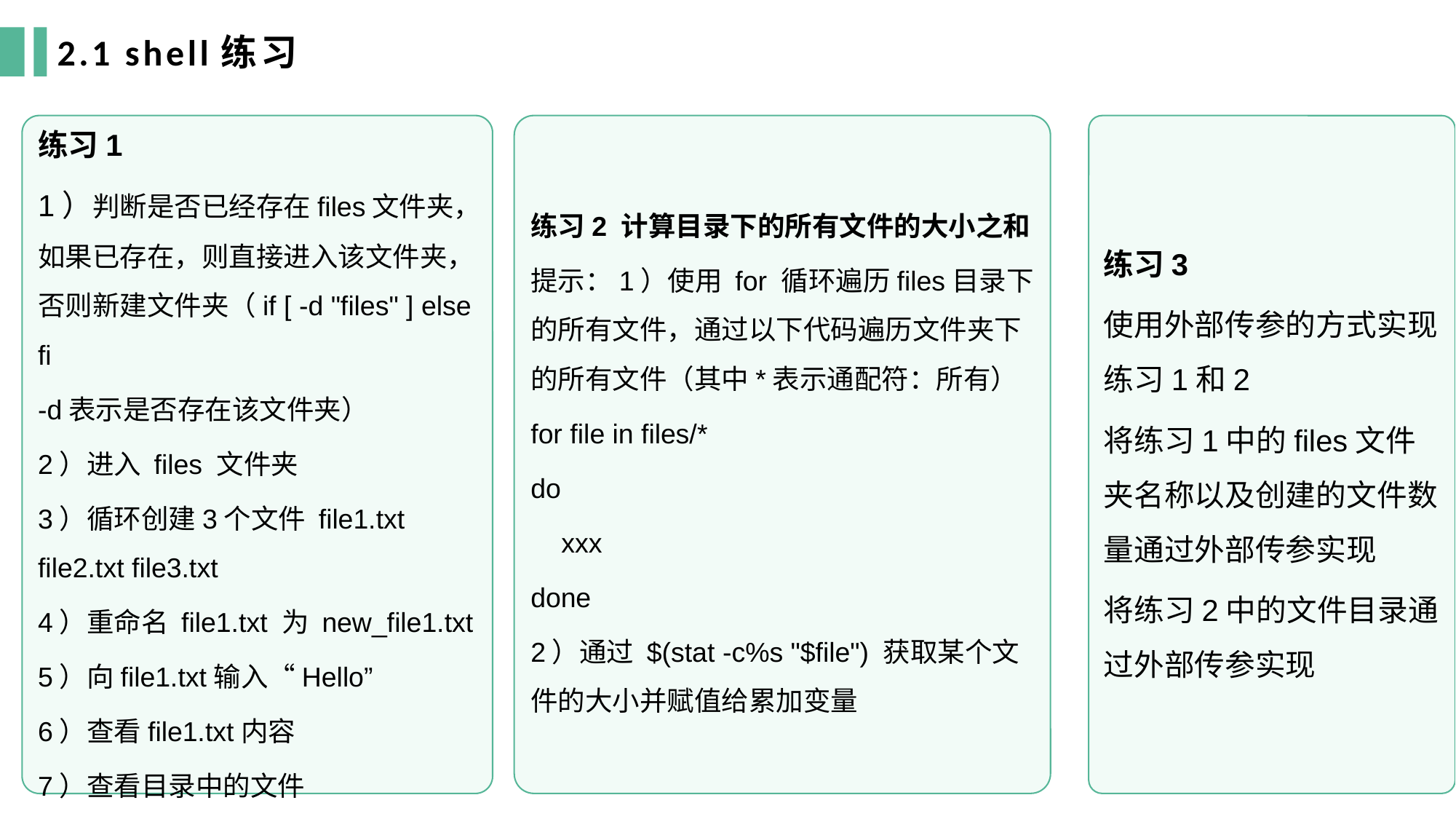

2.1 shell练习
练习1
1）判断是否已经存在files文件夹，如果已存在，则直接进入该文件夹，否则新建文件夹（if [ -d "files" ] else fi
-d表示是否存在该文件夹）
2）进入 files 文件夹
3）循环创建3个文件 file1.txt file2.txt file3.txt
4）重命名 file1.txt 为 new_file1.txt
5）向file1.txt输入“Hello”
6）查看file1.txt内容
7）查看目录中的文件
练习2 计算目录下的所有文件的大小之和
提示：1）使用 for 循环遍历files目录下的所有文件，通过以下代码遍历文件夹下的所有文件（其中*表示通配符：所有）
for file in files/*
do
    xxx
done
2）通过 $(stat -c%s "$file") 获取某个文件的大小并赋值给累加变量
练习3
使用外部传参的方式实现练习1和2
将练习1中的files文件夹名称以及创建的文件数量通过外部传参实现
将练习2中的文件目录通过外部传参实现